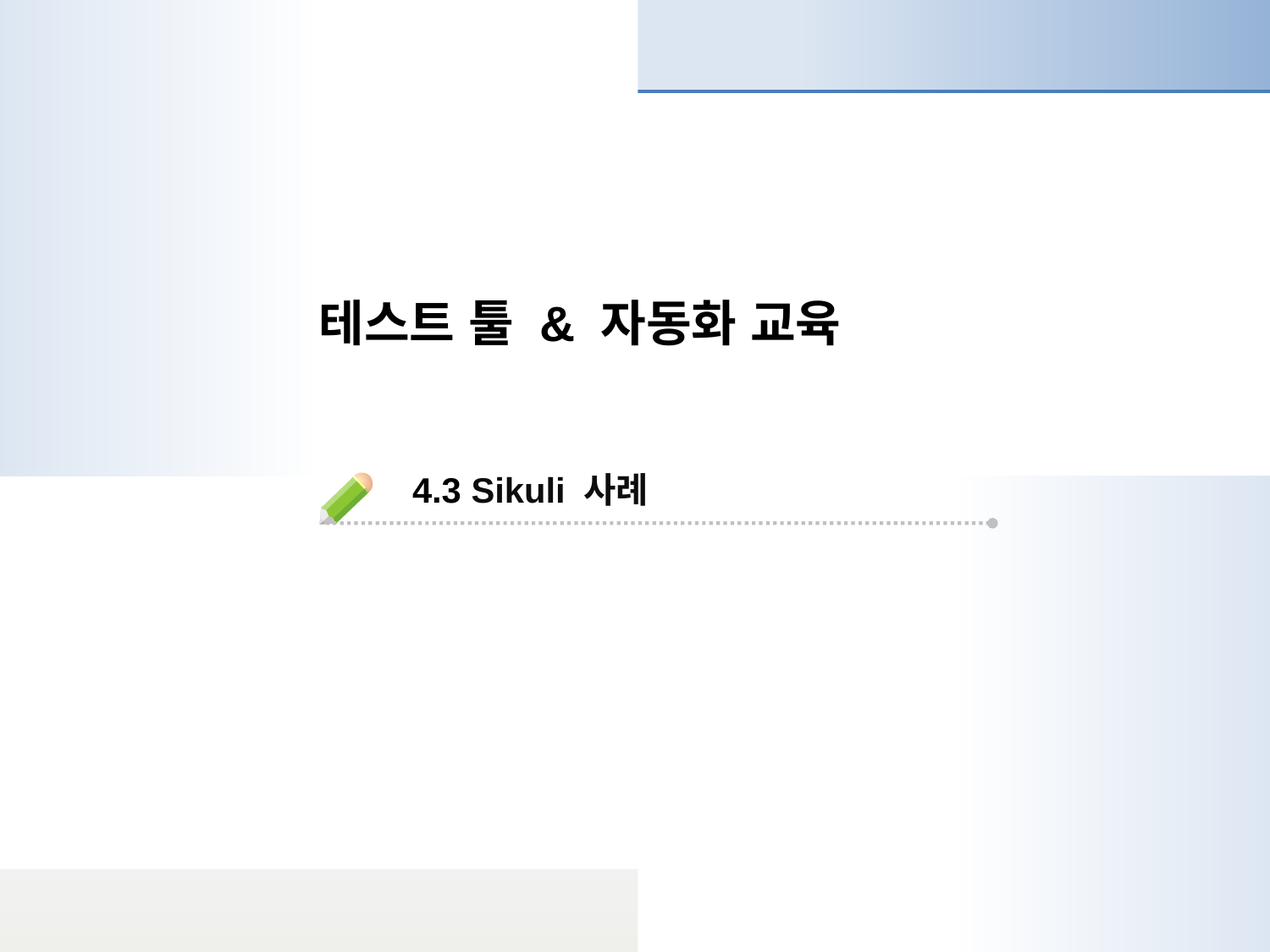

테스트 툴 & 자동화 교육
4.3 Sikuli 사례